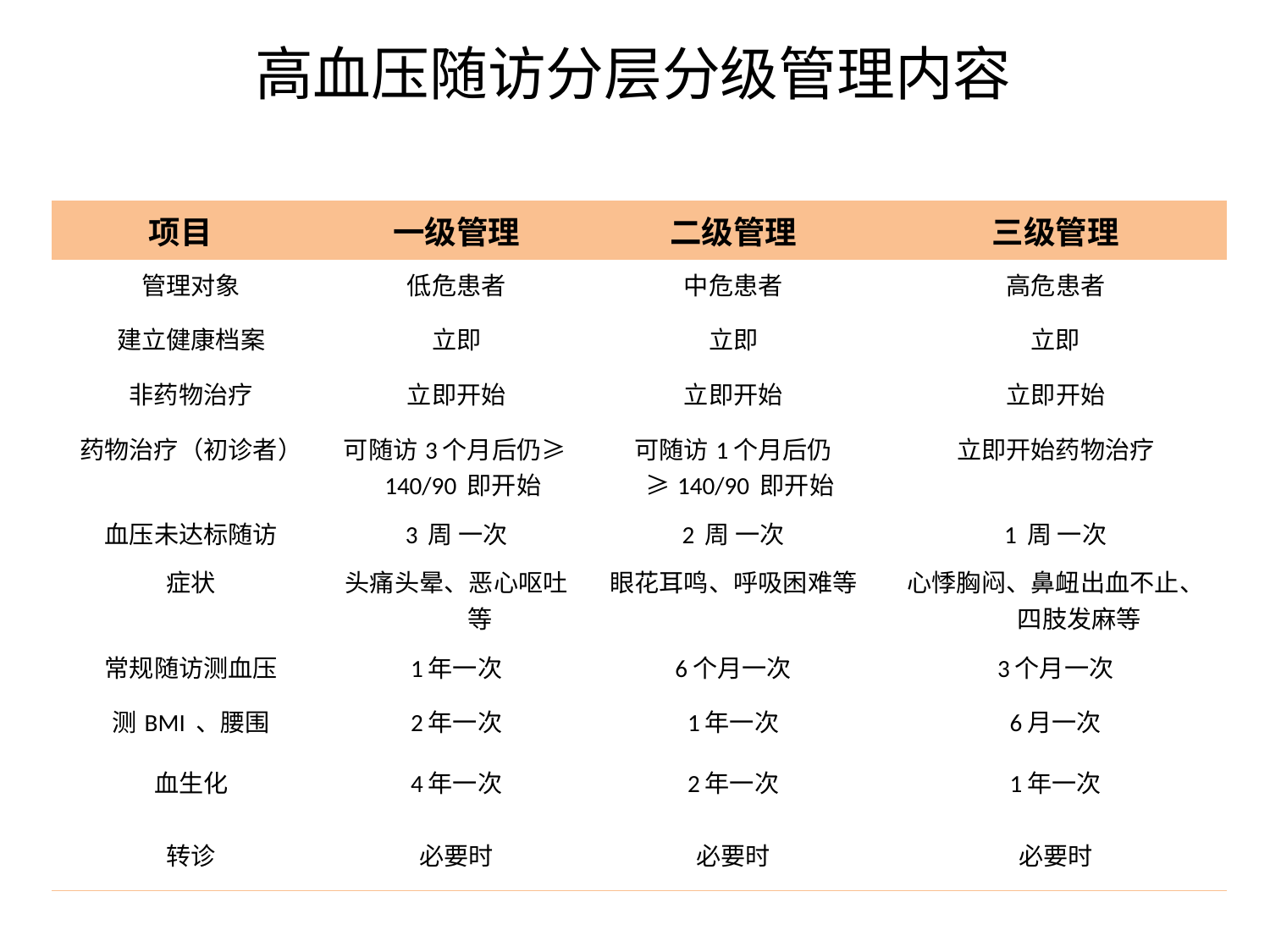

# 高血压随访分层分级管理内容
| 项目 | 一级管理 | 二级管理 | 三级管理 |
| --- | --- | --- | --- |
| 管理对象 | 低危患者 | 中危患者 | 高危患者 |
| 建立健康档案 | 立即 | 立即 | 立即 |
| 非药物治疗 | 立即开始 | 立即开始 | 立即开始 |
| 药物治疗（初诊者） | 可随访3个月后仍≥140/90 即开始 | 可随访1个月后仍≥140/90 即开始 | 立即开始药物治疗 |
| 血压未达标随访 | 3 周 一次 | 2 周 一次 | 1 周 一次 |
| 症状 | 头痛头晕、恶心呕吐等 | 眼花耳鸣、呼吸困难等 | 心悸胸闷、鼻衄出血不止、四肢发麻等 |
| 常规随访测血压 | 1年一次 | 6个月一次 | 3个月一次 |
| 测BMI 、腰围 血生化 | 2年一次 4年一次 | 1年一次 2年一次 | 6月一次 1年一次 |
| 转诊 | 必要时 | 必要时 | 必要时 |